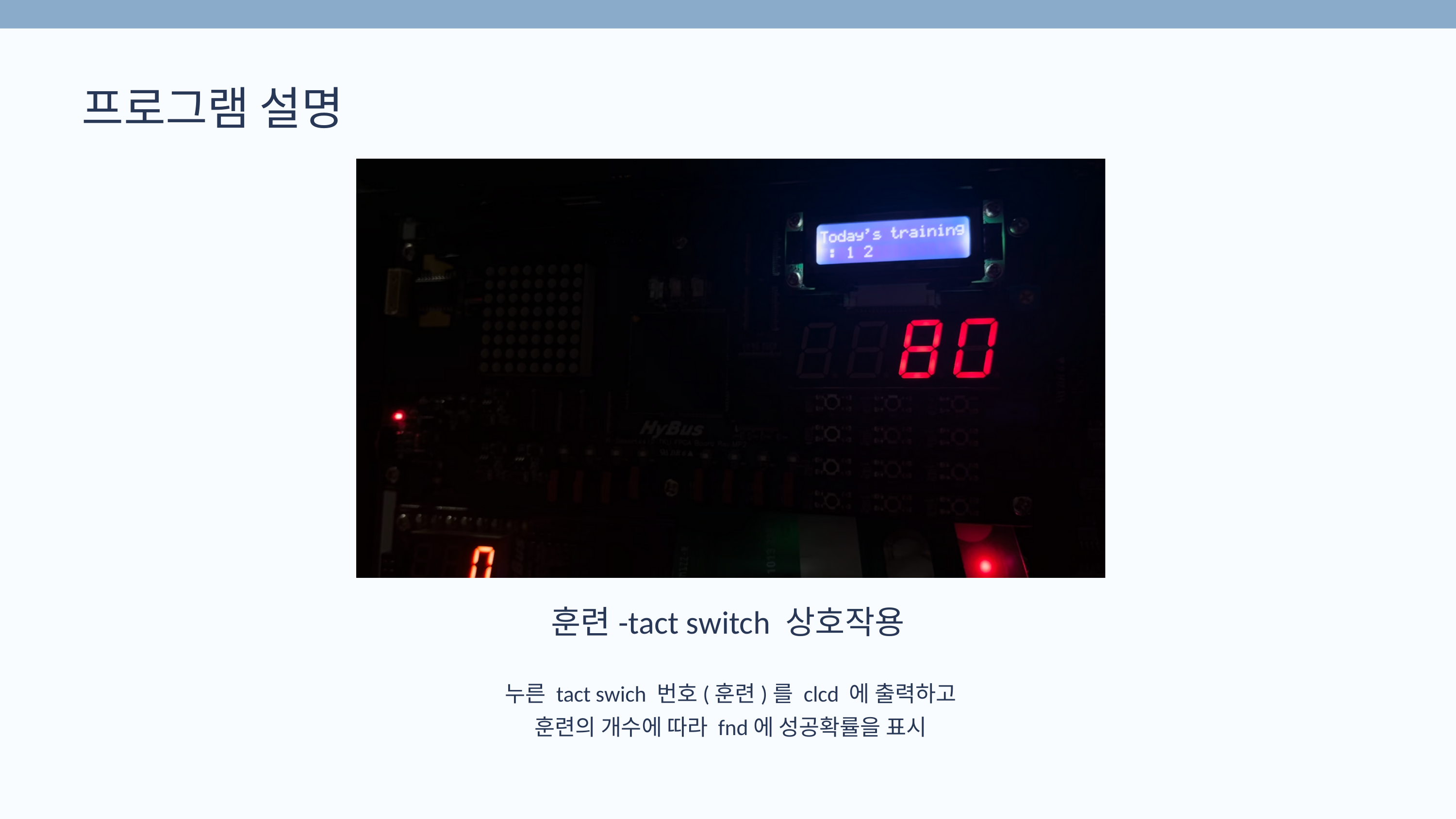

프로그램 설명

훈련-tact switch 상호작용
누른 tact swich 번호(훈련)를 clcd 에 출력하고
훈련의 개수에 따라 fnd에 성공확률을 표시